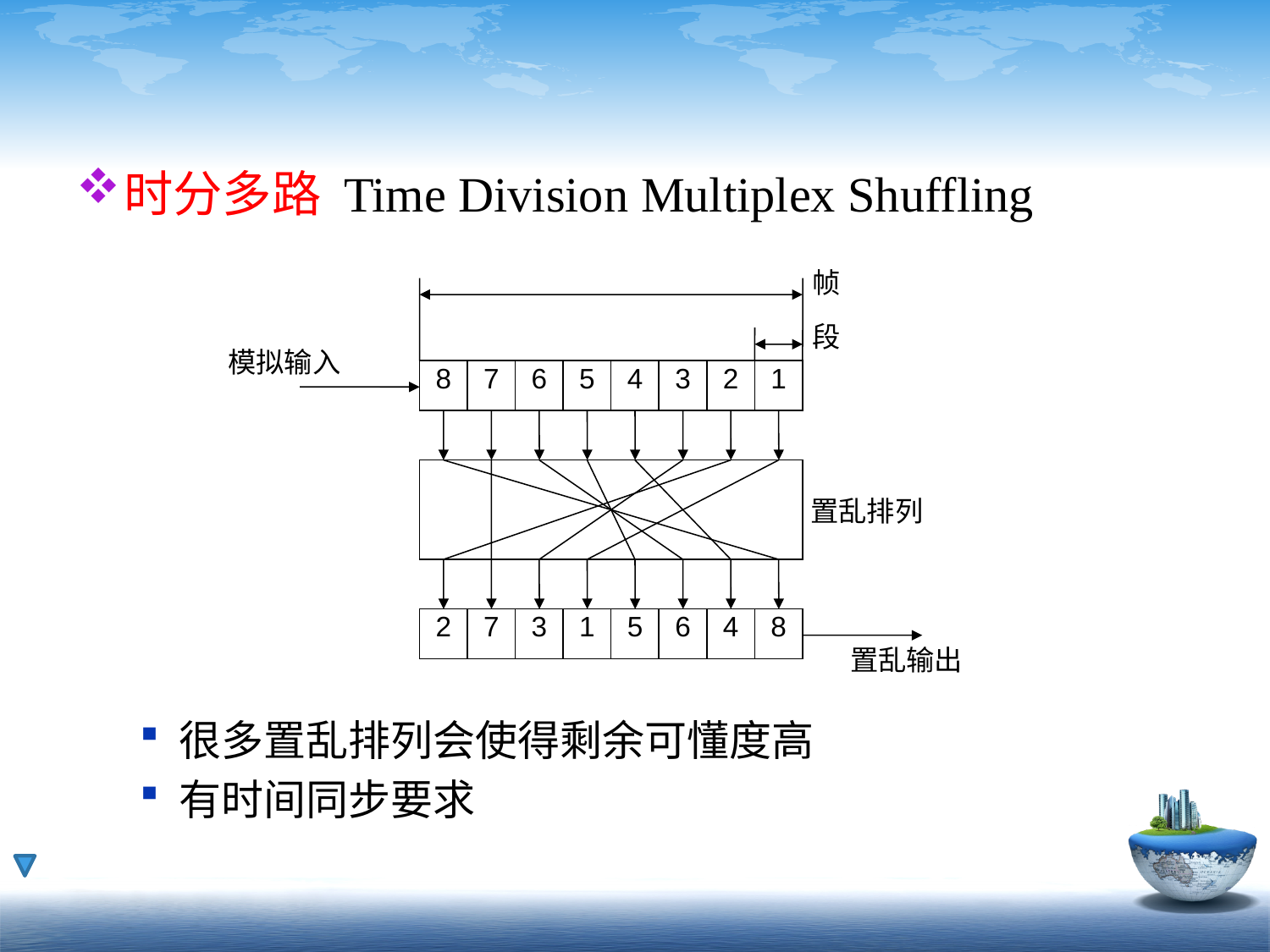

#
时分多路 Time Division Multiplex Shuffling

很多置乱排列会使得剩余可懂度高
有时间同步要求
帧

段

模拟输入

8
7
6
5
4
3
2
1

置乱排列

2
7
3
1
5
6
4
8

置乱输出